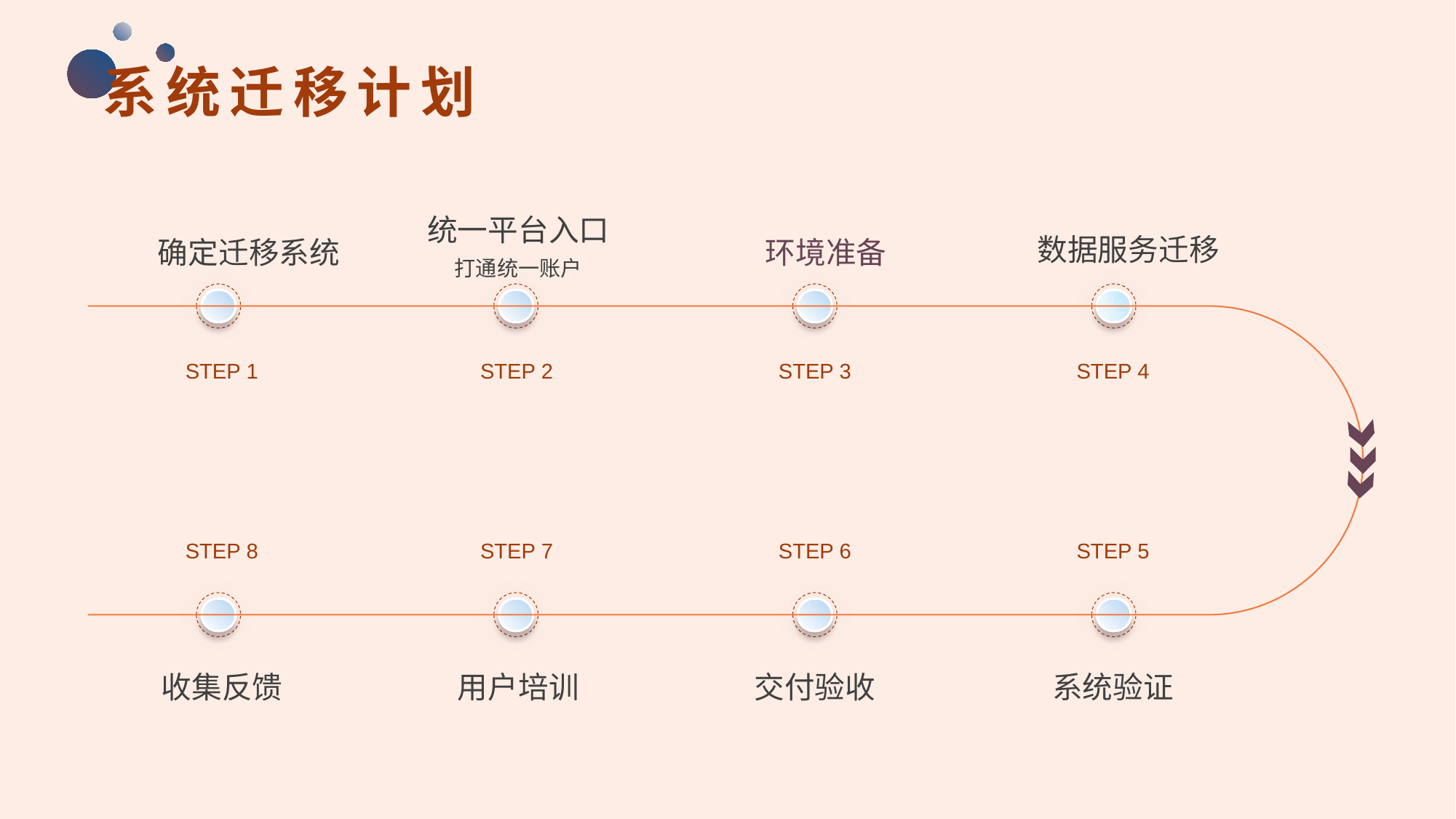

# 系统迁移计划
统一平台入口
打通统一账户
数据服务迁移
环境准备
确定迁移系统

STEP 1
STEP 2
STEP 3
STEP 4
STEP 8
STEP 7
STEP 6
STEP 5

收集反馈
用户培训
交付验收
系统验证